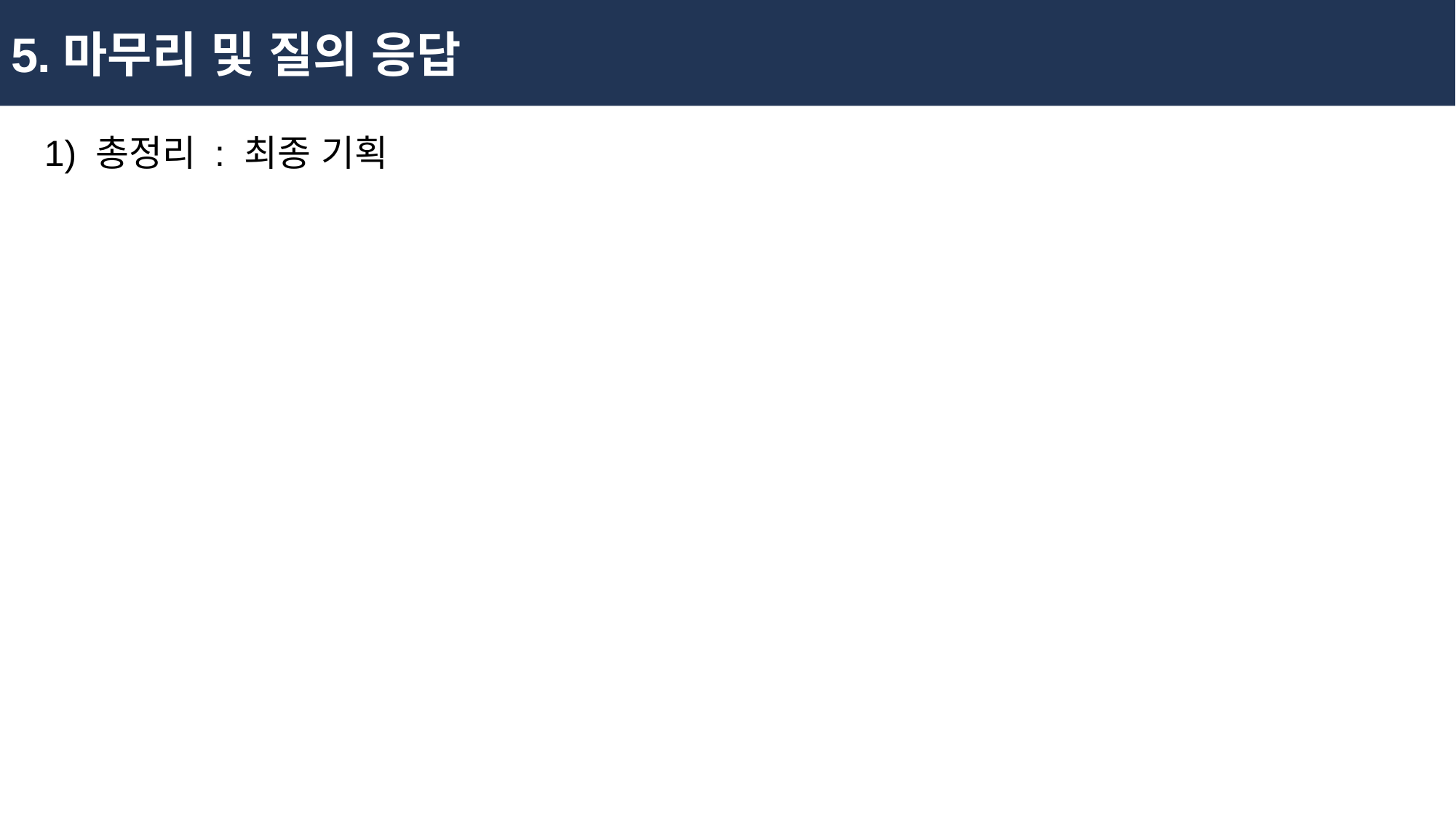

5.마무리 및 질의 응답
1) 총정리 : 최종 기획